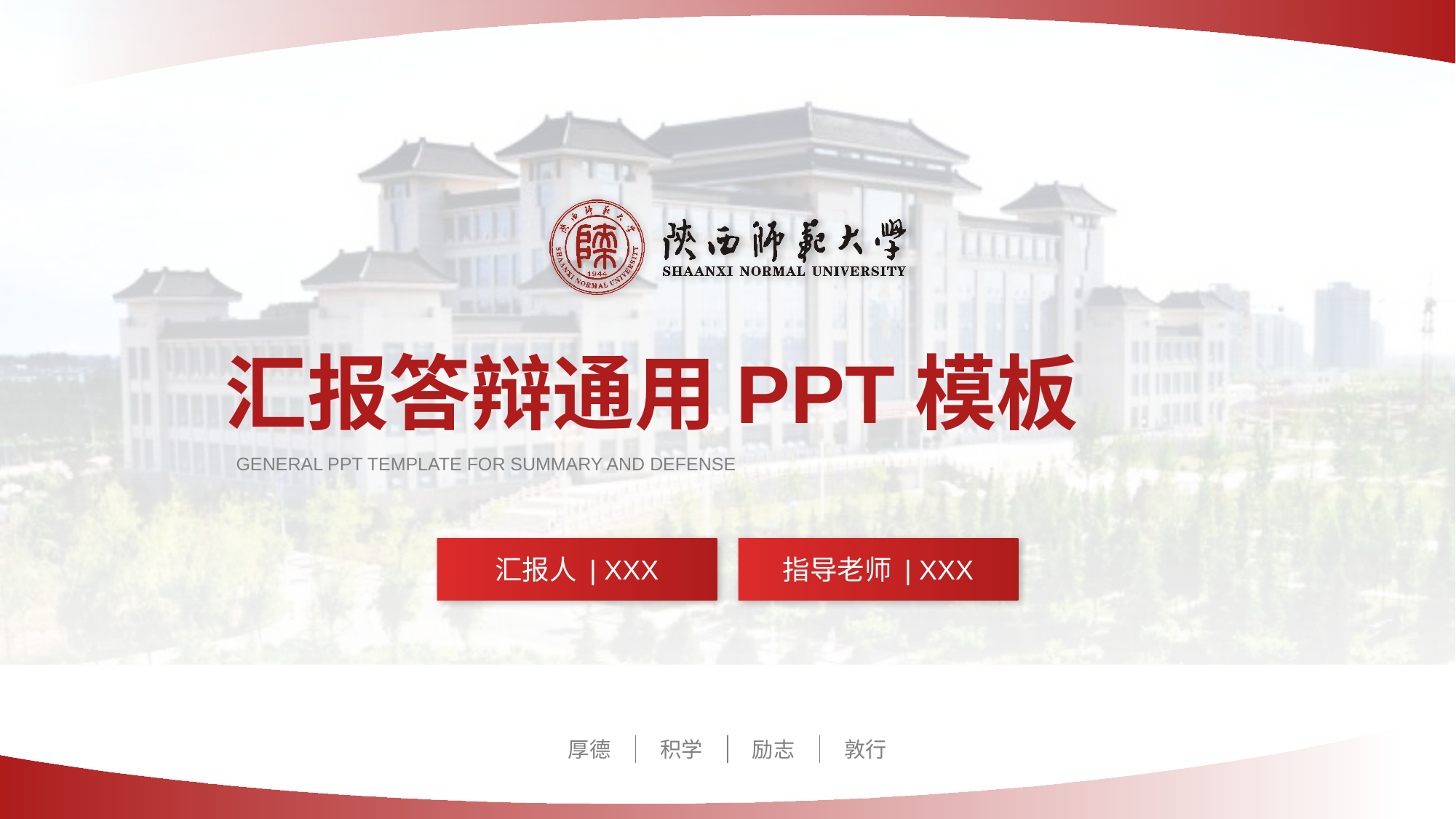

# 汇报答辩通用PPT模板
GENERAL PPT TEMPLATE FOR SUMMARY AND DEFENSE

汇报人 | XXX
指导老师 | XXX